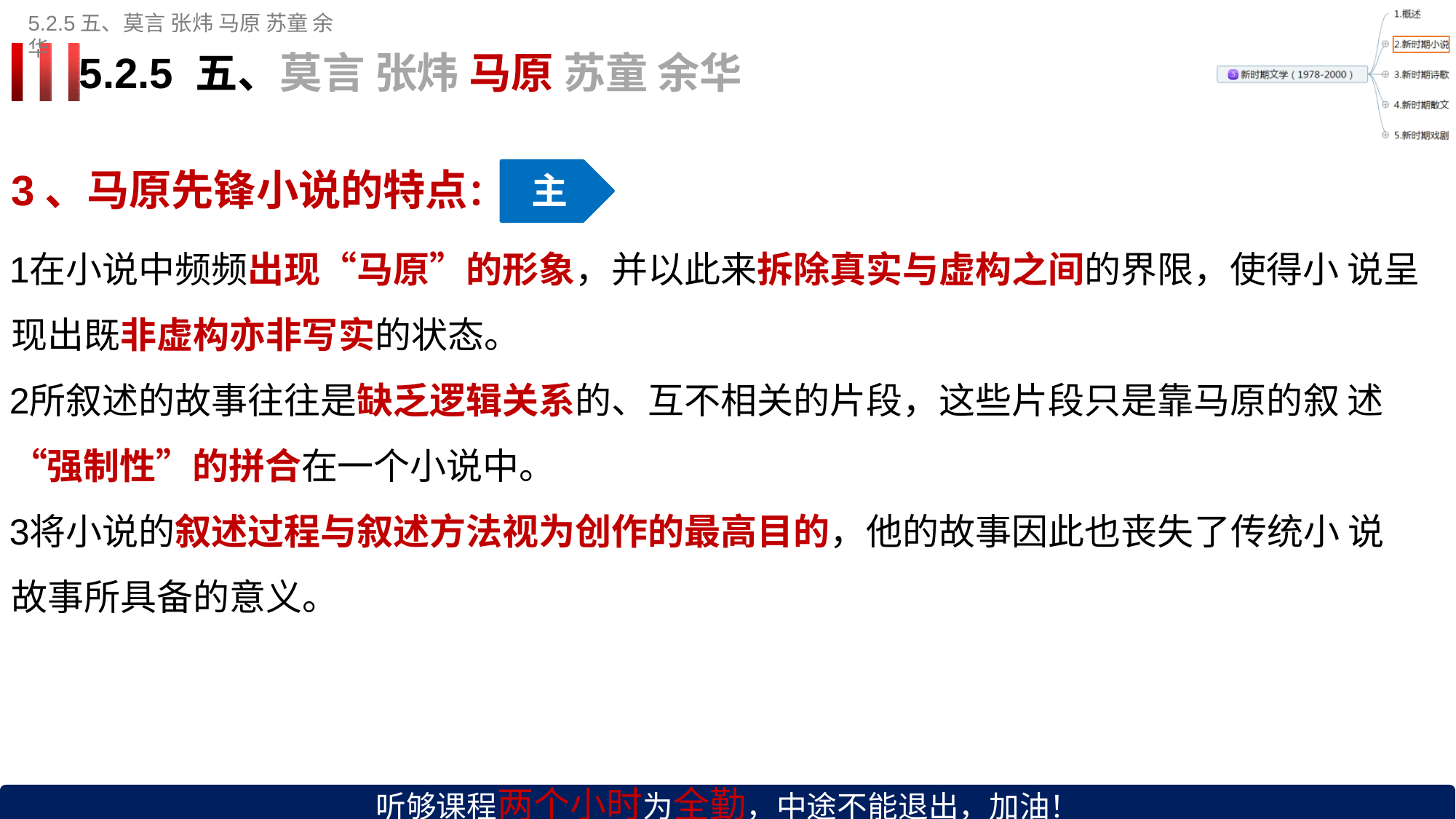

5.2.5五、莫言张炜 马原 苏童 余华

# 5.2.5 五、莫言 张炜 马原 苏童 余华

3、马原先锋小说的特点：
主
在小说中频频出现“马原”的形象，并以此来拆除真实与虚构之间的界限，使得小 说呈现出既非虚构亦非写实的状态。
所叙述的故事往往是缺乏逻辑关系的、互不相关的片段，这些片段只是靠马原的叙 述“强制性”的拼合在一个小说中。
将小说的叙述过程与叙述方法视为创作的最高目的，他的故事因此也丧失了传统小 说故事所具备的意义。

听够课程两个小时为全勤，中途不能退出，加油！